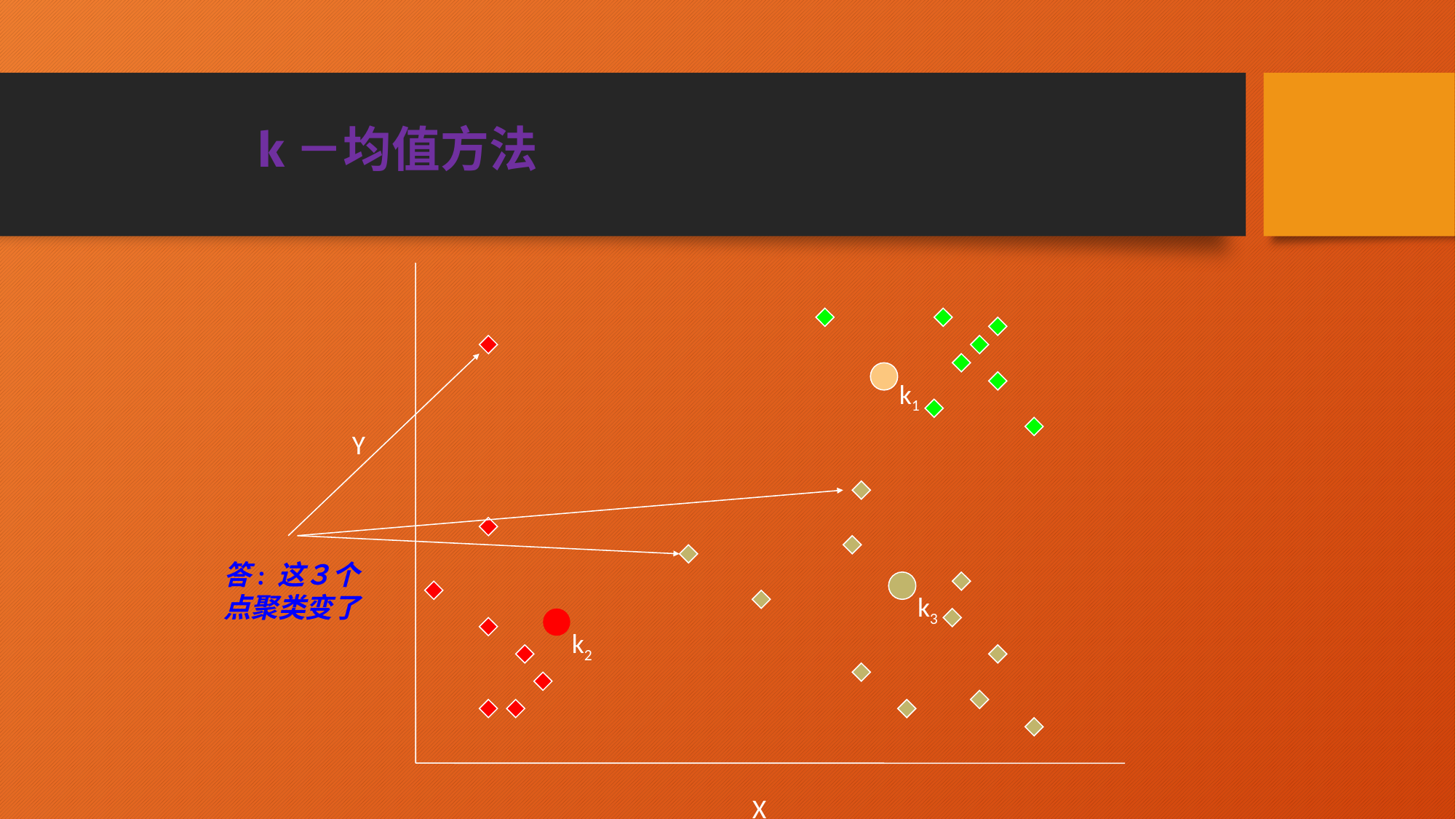

# k－均值方法

Y
X

k1

答: 这３个点聚类变了

k3

k2